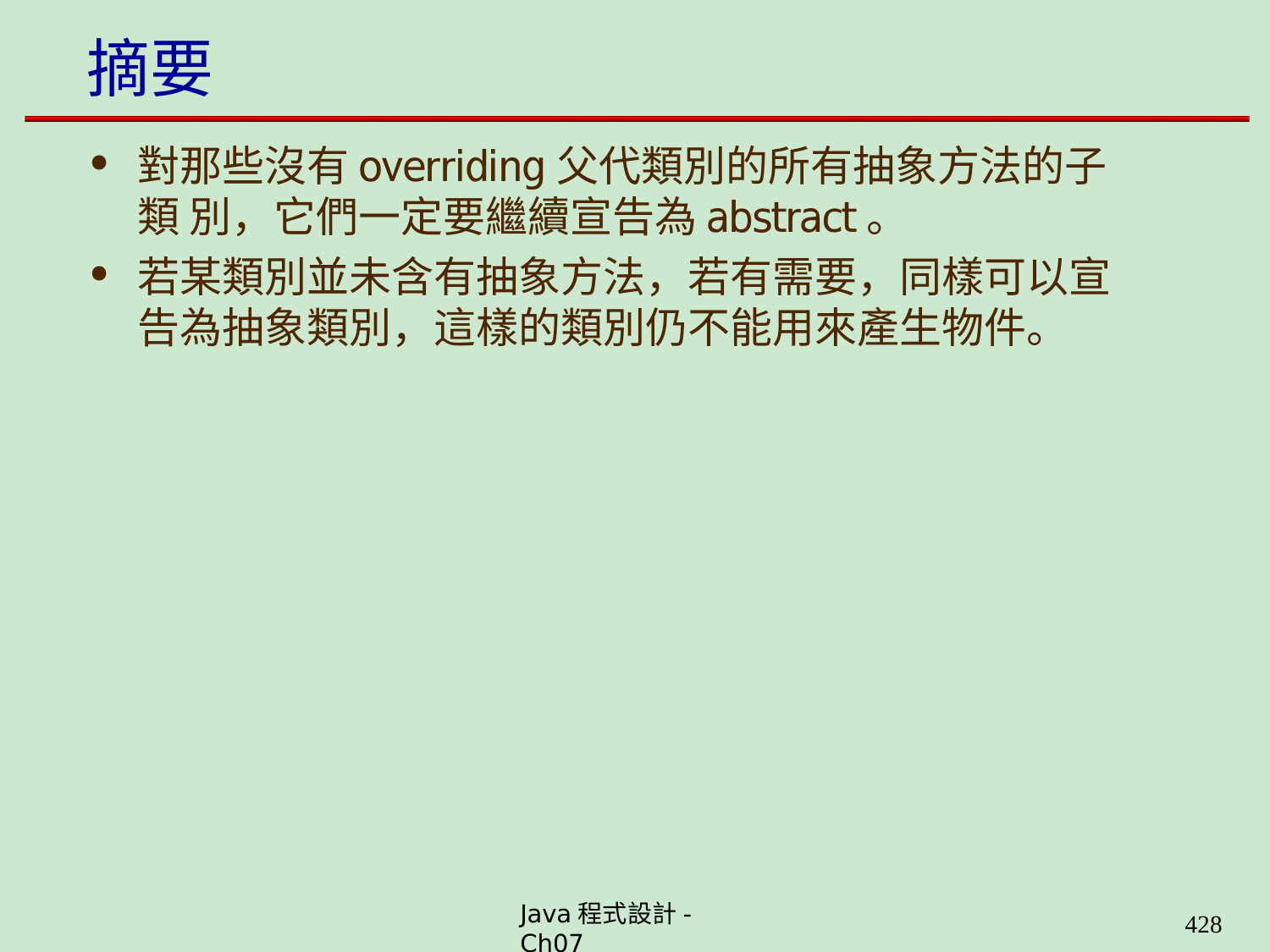

# 摘要
對那些沒有overriding父代類別的所有抽象方法的子類 別，它們一定要繼續宣告為abstract。
若某類別並未含有抽象方法，若有需要，同樣可以宣 告為抽象類別，這樣的類別仍不能用來產生物件。
Java程式設計-Ch07
428